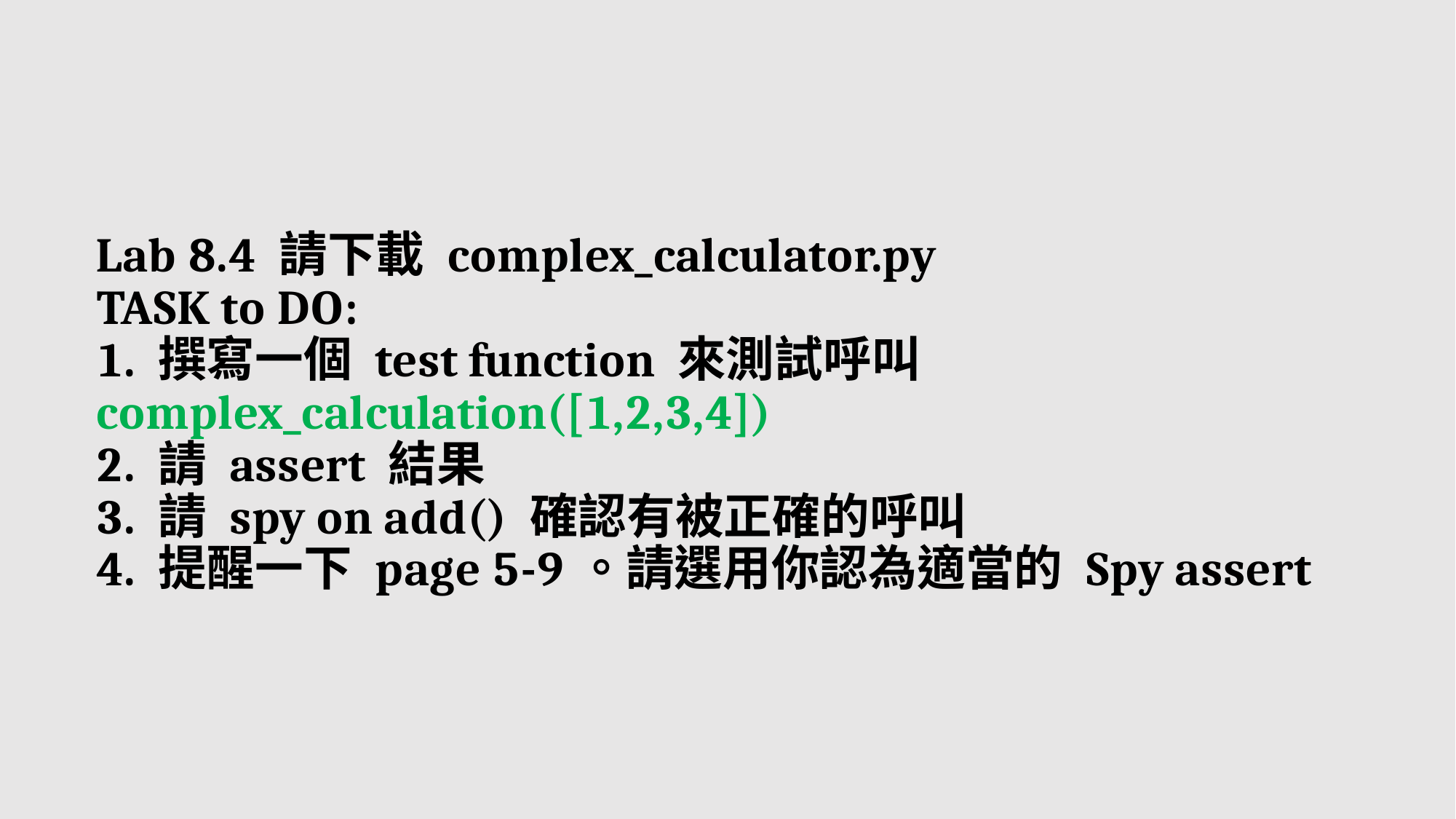

# Lab 8.4 請下載 complex_calculator.py TASK to DO: 1. 撰寫一個 test function 來測試呼叫complex_calculation([1,2,3,4]) 2. 請 assert 結果 3. 請 spy on add() 確認有被正確的呼叫 4. 提醒一下 page 5-9。請選用你認為適當的 Spy assert